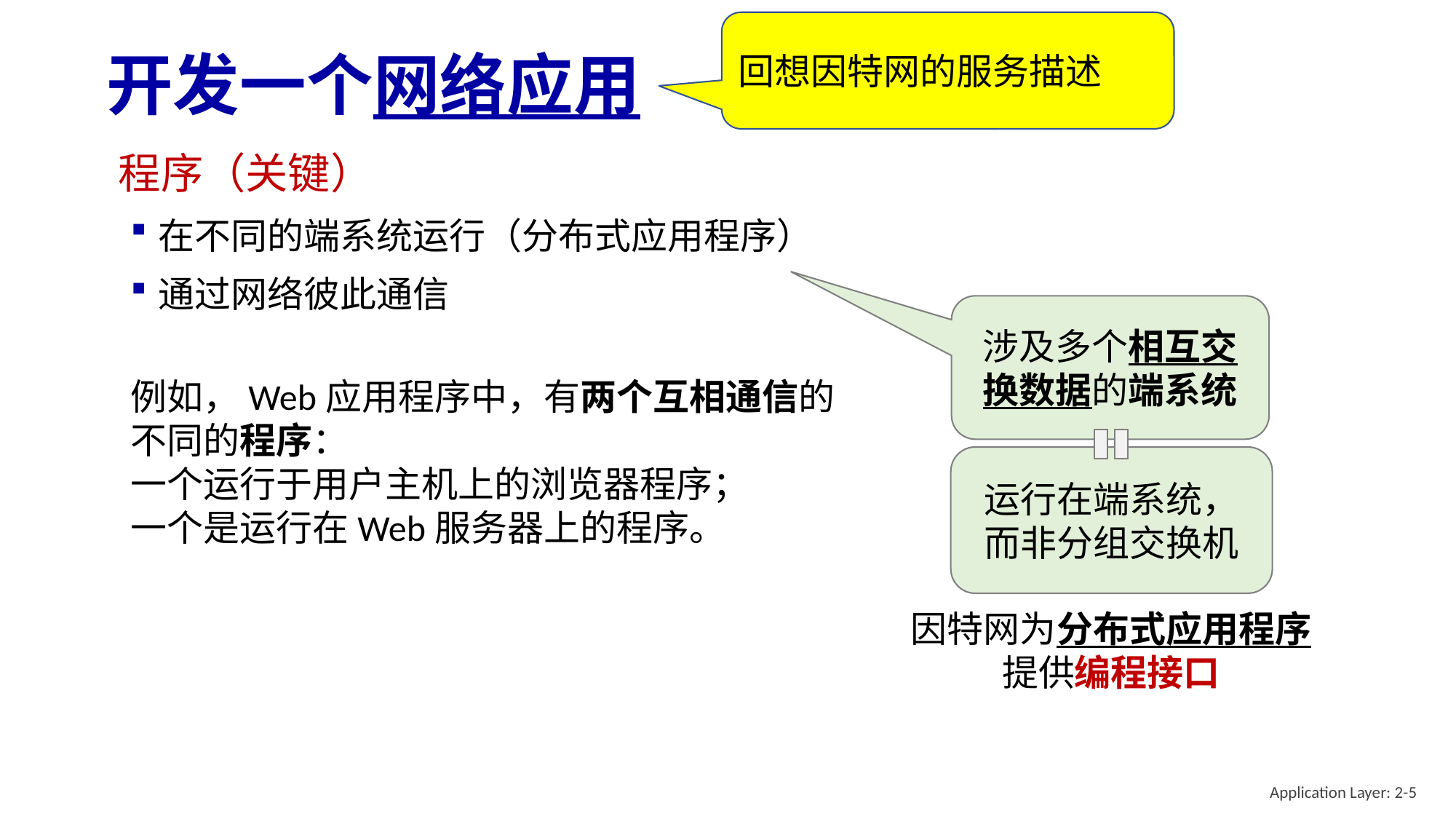

回想因特网的服务描述
# 开发一个网络应用
程序（关键）
在不同的端系统运行（分布式应用程序）
通过网络彼此通信

例如，Web应用程序中，有两个互相通信的不同的程序：
一个运行于用户主机上的浏览器程序；
一个是运行在Web服务器上的程序。

涉及多个相互交换数据的端系统

运行在端系统，而非分组交换机
因特网为分布式应用程序提供编程接口
Application Layer: 2-5